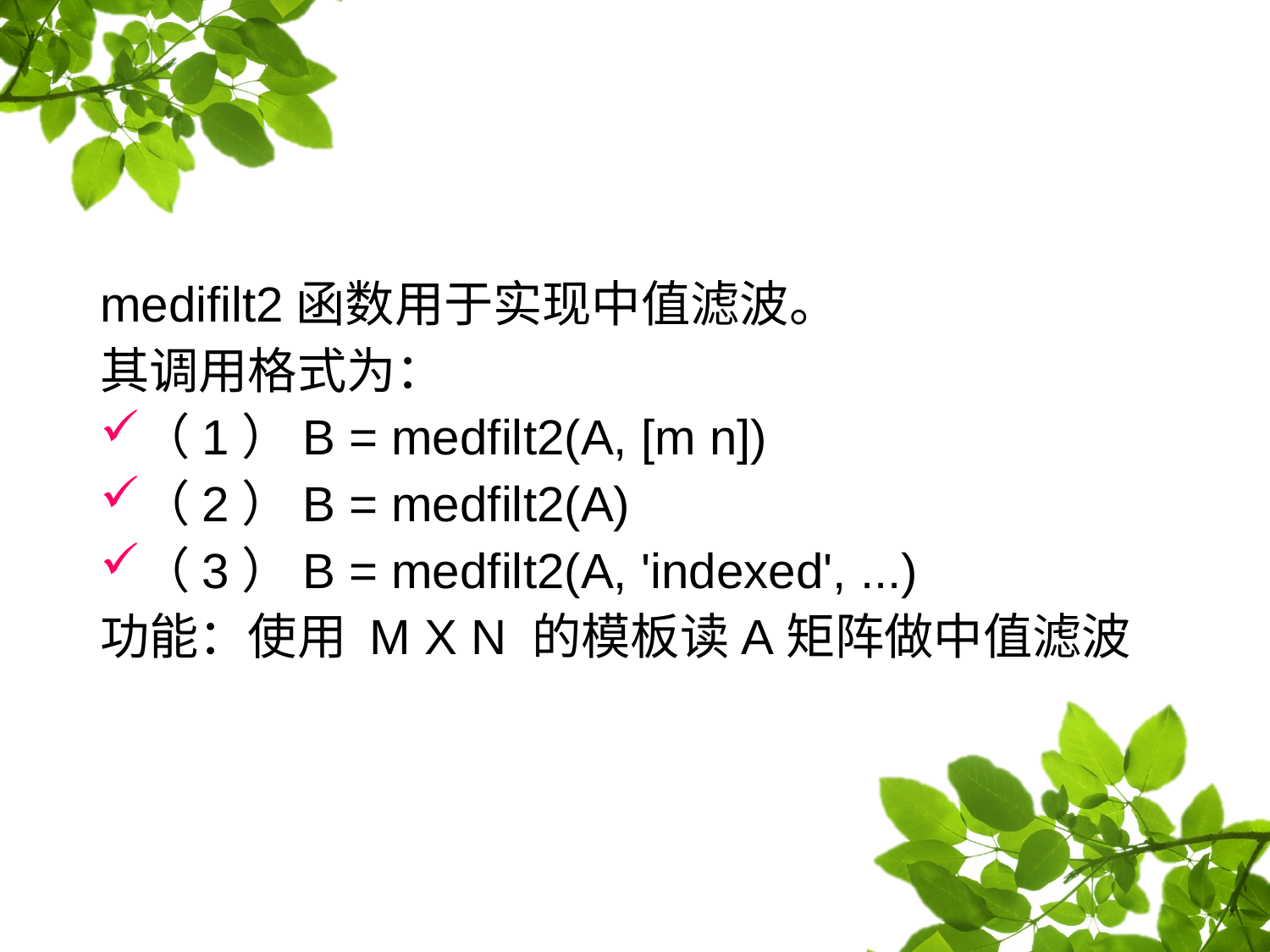

medifilt2函数用于实现中值滤波。
其调用格式为：
（1）B = medfilt2(A, [m n])
（2）B = medfilt2(A)
（3）B = medfilt2(A, 'indexed', ...)
功能：使用 M X N 的模板读A矩阵做中值滤波